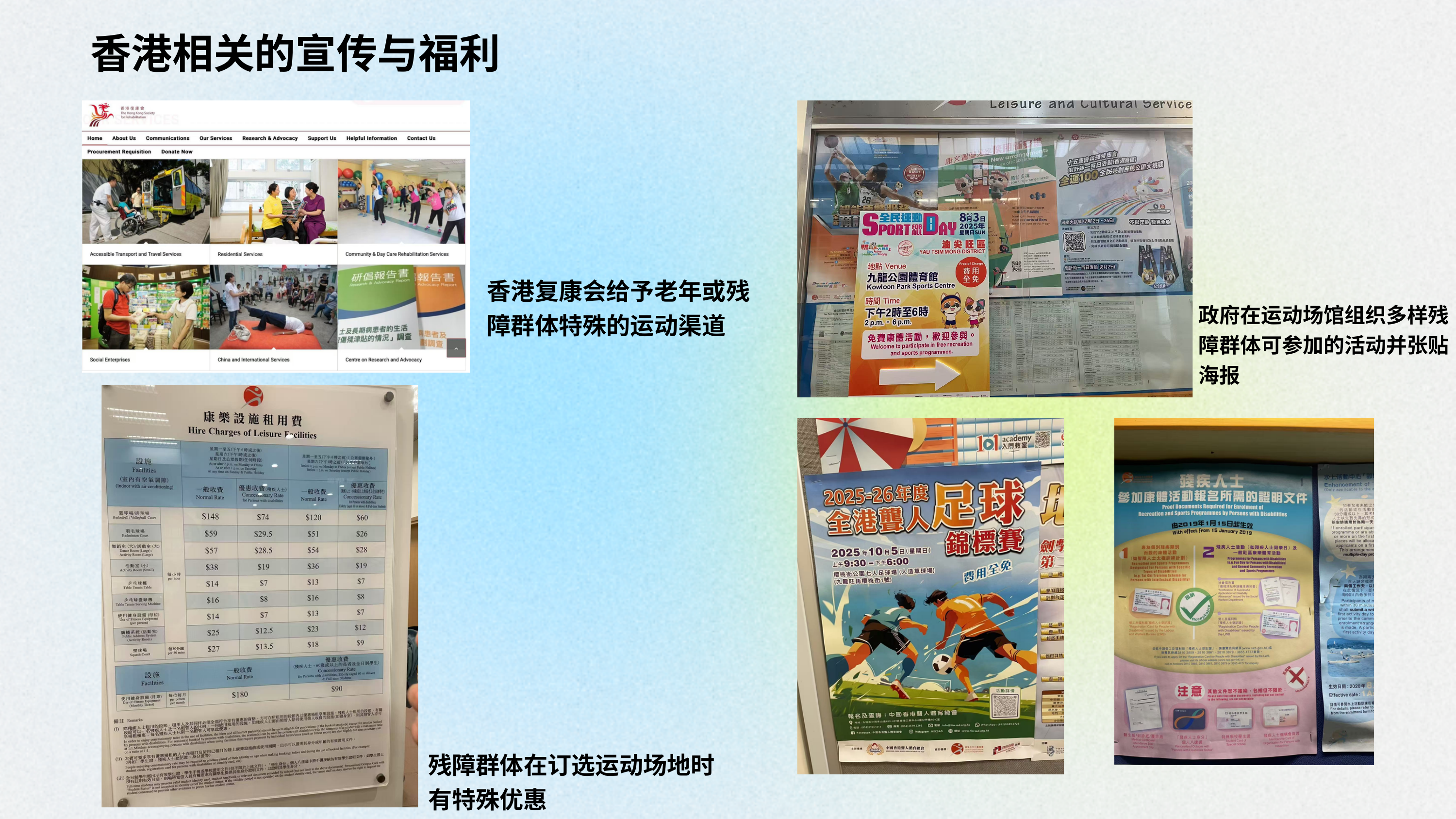

香港相关的宣传与福利

香港复康会给予老年或残障群体特殊的运动渠道
政府在运动场馆组织多样残障群体可参加的活动并张贴海报

残障群体在订选运动场地时有特殊优惠